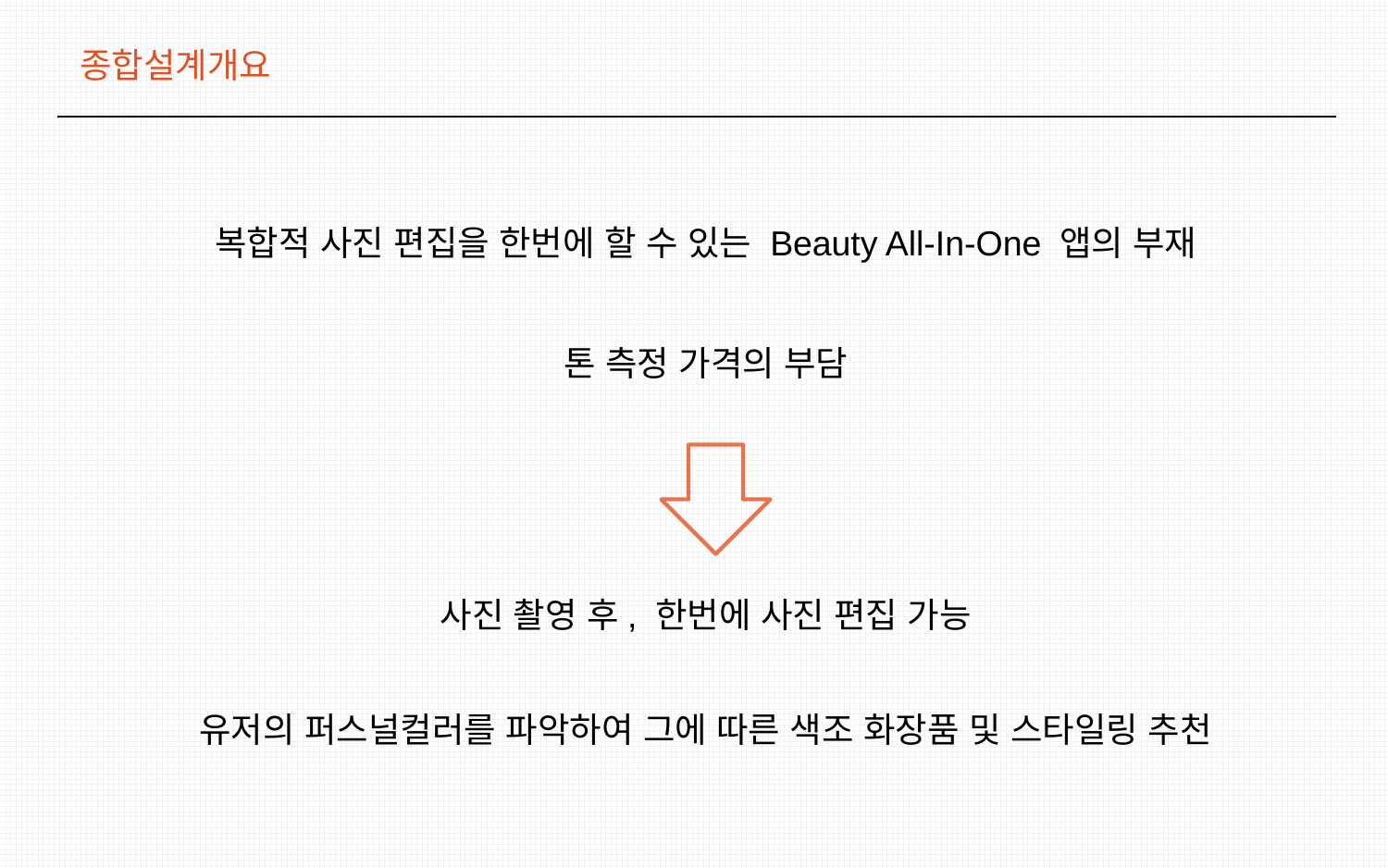

종합설계개요
복합적 사진 편집을 한번에 할 수 있는 Beauty All-In-One 앱의 부재
톤 측정 가격의 부담

사진 촬영 후, 한번에 사진 편집 가능
유저의 퍼스널컬러를 파악하여 그에 따른 색조 화장품 및 스타일링 추천